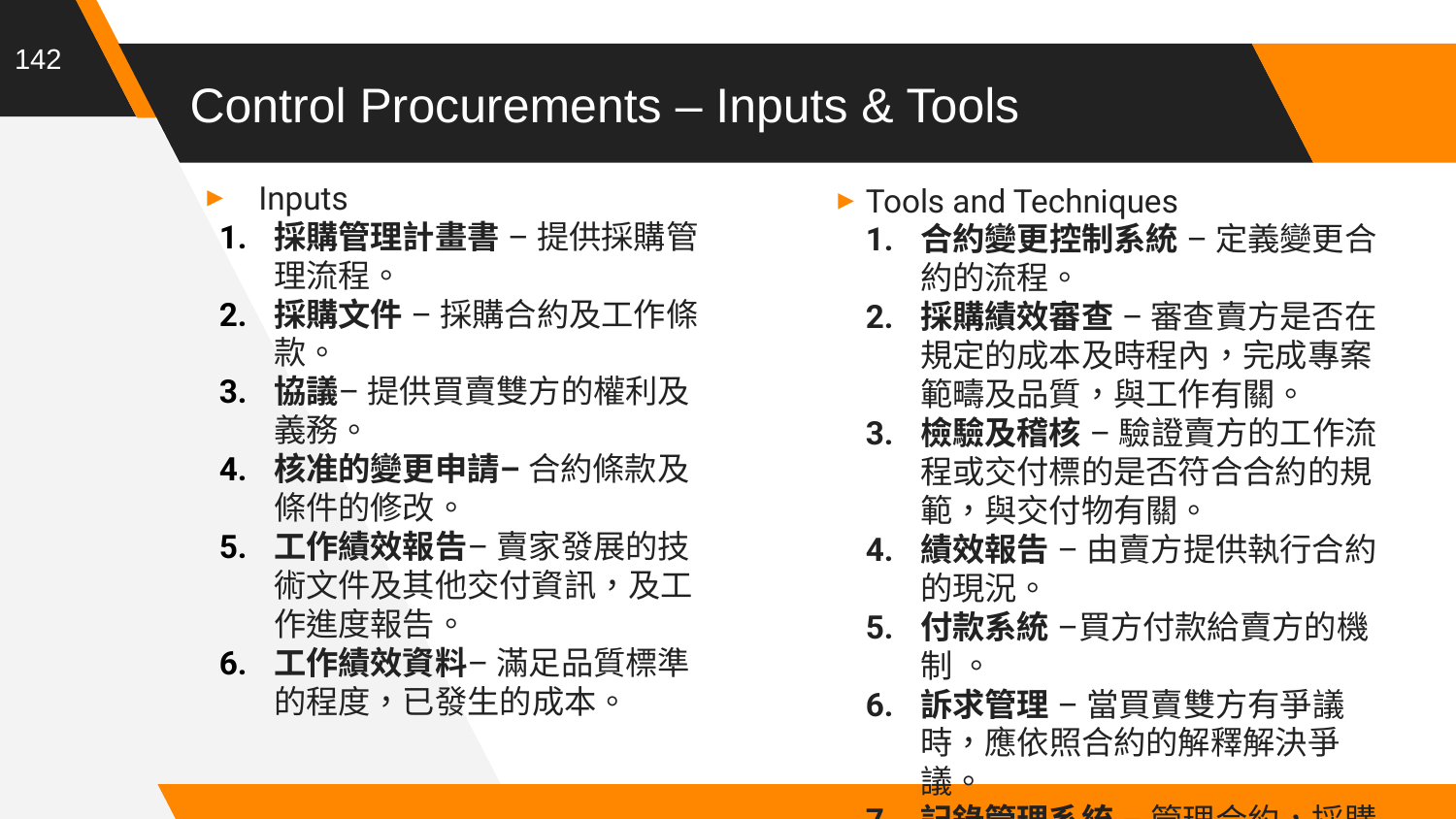

142
# Control Procurements – Inputs & Tools
Inputs
採購管理計畫書 – 提供採購管理流程。
採購文件 – 採購合約及工作條款。
協議– 提供買賣雙方的權利及義務。
核准的變更申請– 合約條款及條件的修改。
工作績效報告– 賣家發展的技術文件及其他交付資訊，及工作進度報告。
工作績效資料– 滿足品質標準的程度，已發生的成本。
Tools and Techniques
合約變更控制系統 – 定義變更合約的流程。
採購績效審查 – 審查賣方是否在規定的成本及時程內，完成專案範疇及品質，與工作有關。
檢驗及稽核 – 驗證賣方的工作流程或交付標的是否符合合約的規範，與交付物有關。
績效報告 – 由賣方提供執行合約的現況。
付款系統 –買方付款給賣方的機制 。
訴求管理 – 當買賣雙方有爭議時，應依照合約的解釋解決爭議。
記錄管理系統 – 管理合約，採購文件及記錄，和將其歸檔的系統。